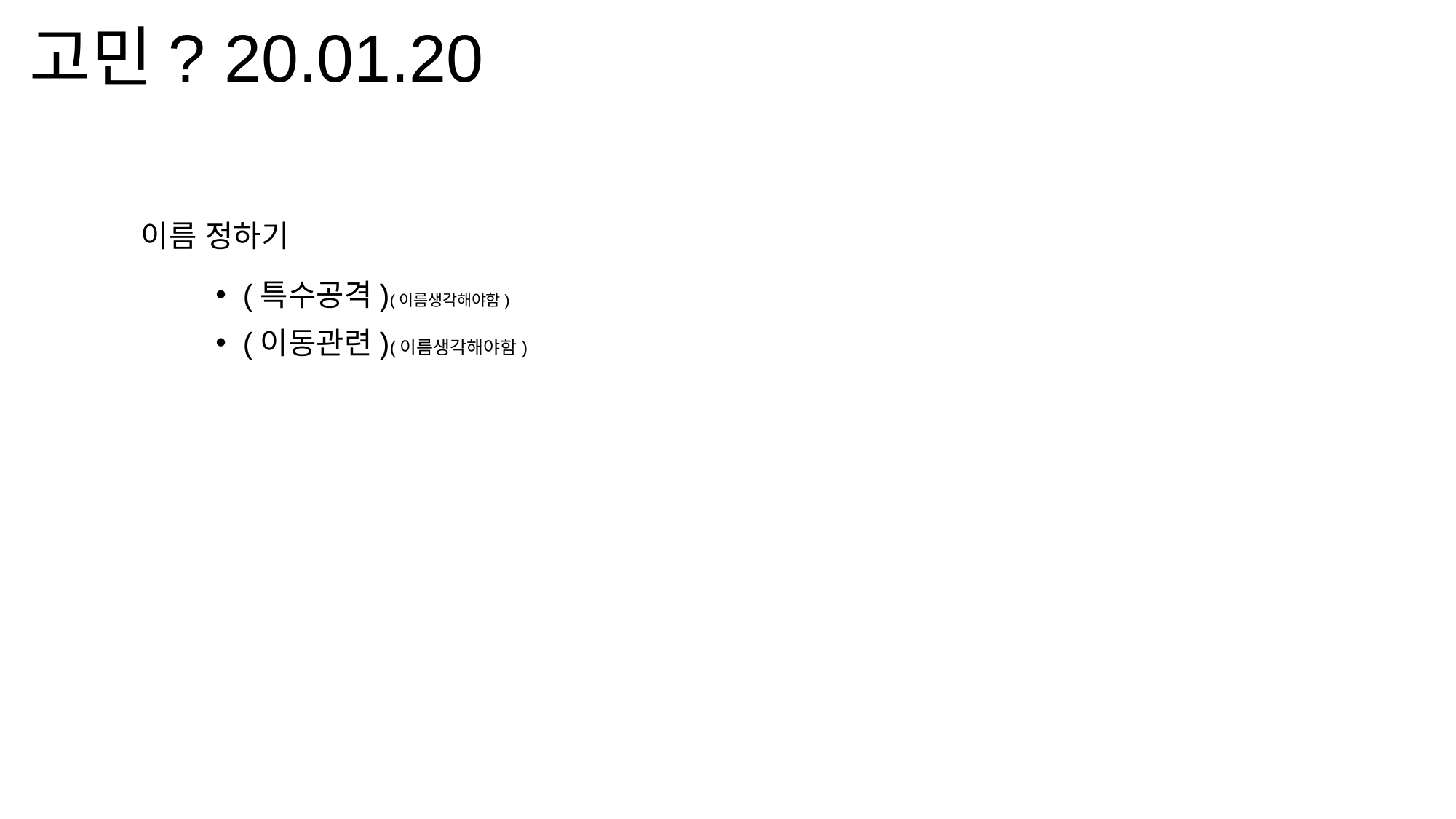

# 고민? 20.01.20
이름 정하기
(특수공격)(이름생각해야함)
(이동관련)(이름생각해야함)